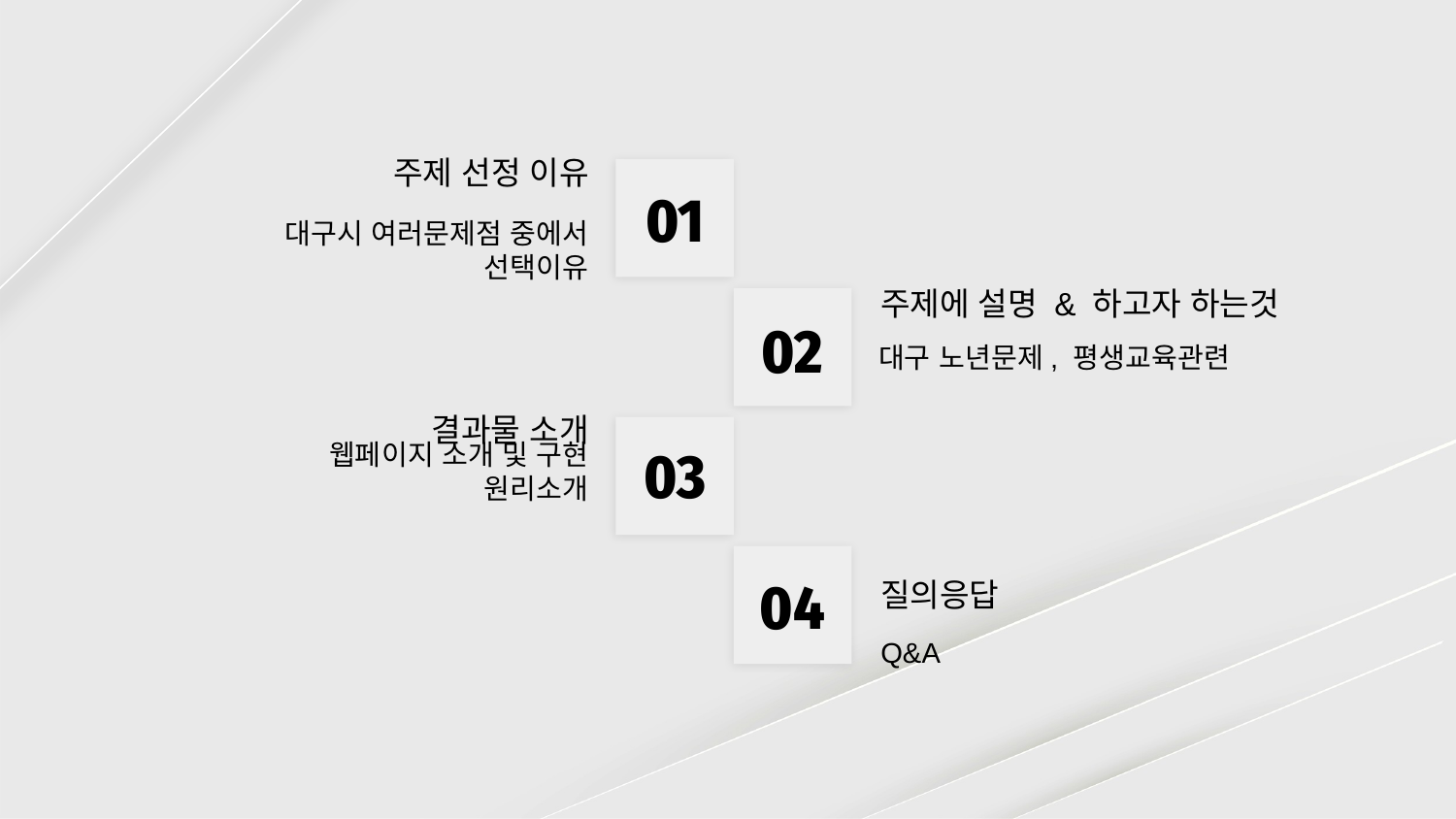

# 주제 선정 이유

01
대구시 여러문제점 중에서 선택이유
주제에 설명 & 하고자 하는것
대구 노년문제, 평생교육관련

02
결과물 소개
웹페이지 소개 및 구현 원리소개

03

04
질의응답
Q&A